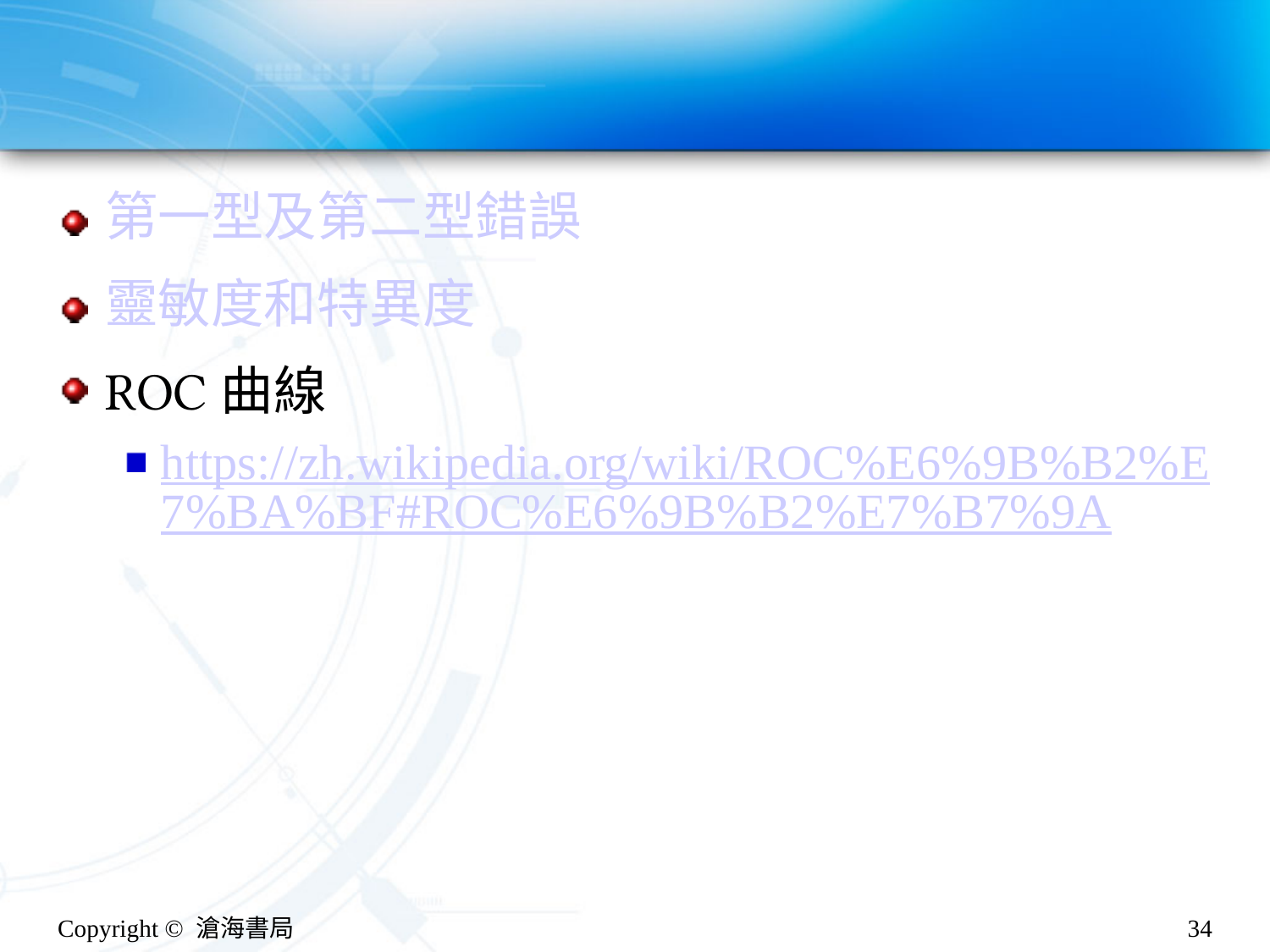

#
第一型及第二型錯誤
靈敏度和特異度
ROC曲線
https://zh.wikipedia.org/wiki/ROC%E6%9B%B2%E7%BA%BF#ROC%E6%9B%B2%E7%B7%9A

Copyright © 滄海書局
34